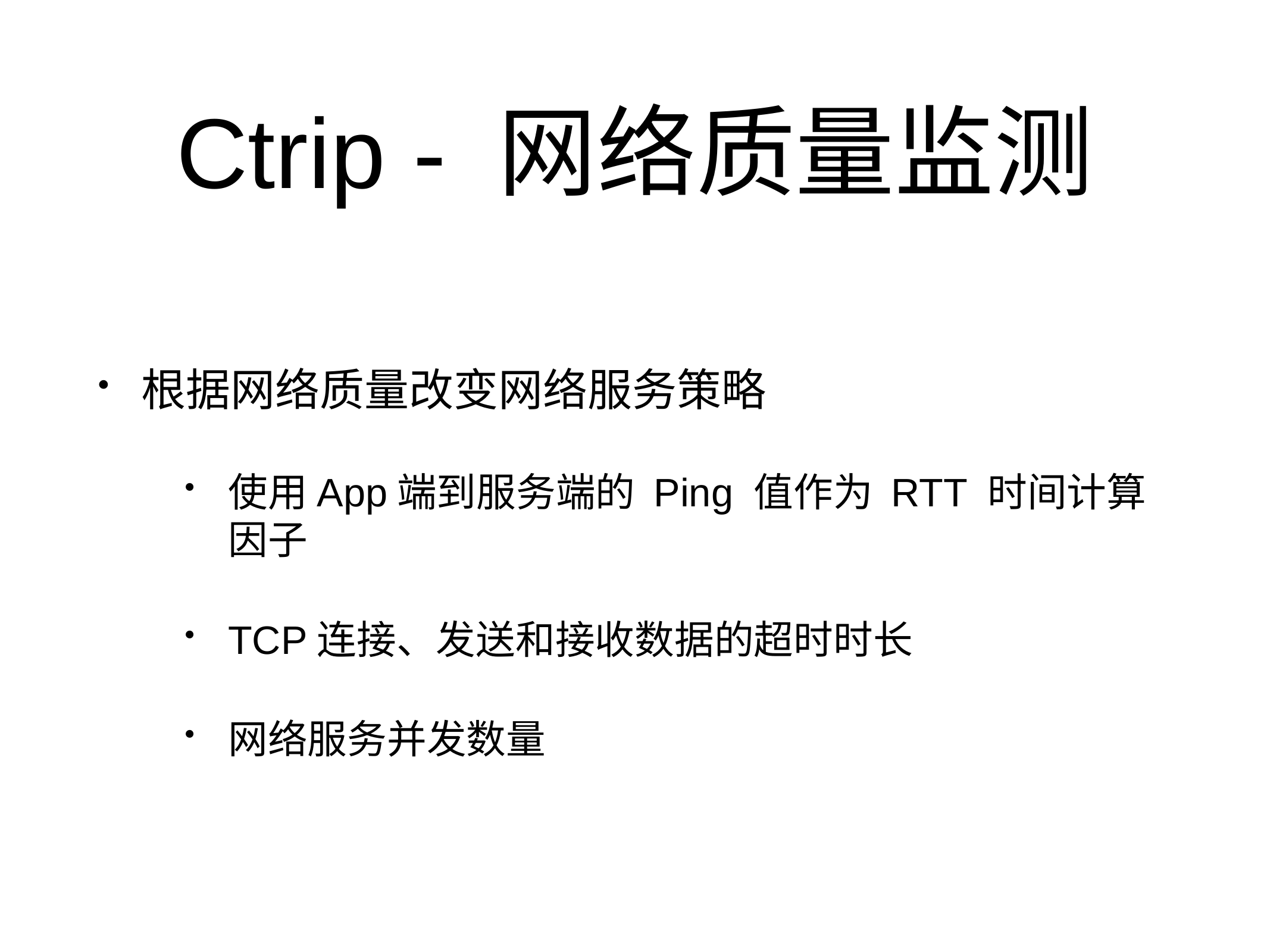

# Ctrip - 网络质量监测
根据网络质量改变网络服务策略
使用App端到服务端的 Ping 值作为 RTT 时间计算因子
TCP连接、发送和接收数据的超时时长
网络服务并发数量